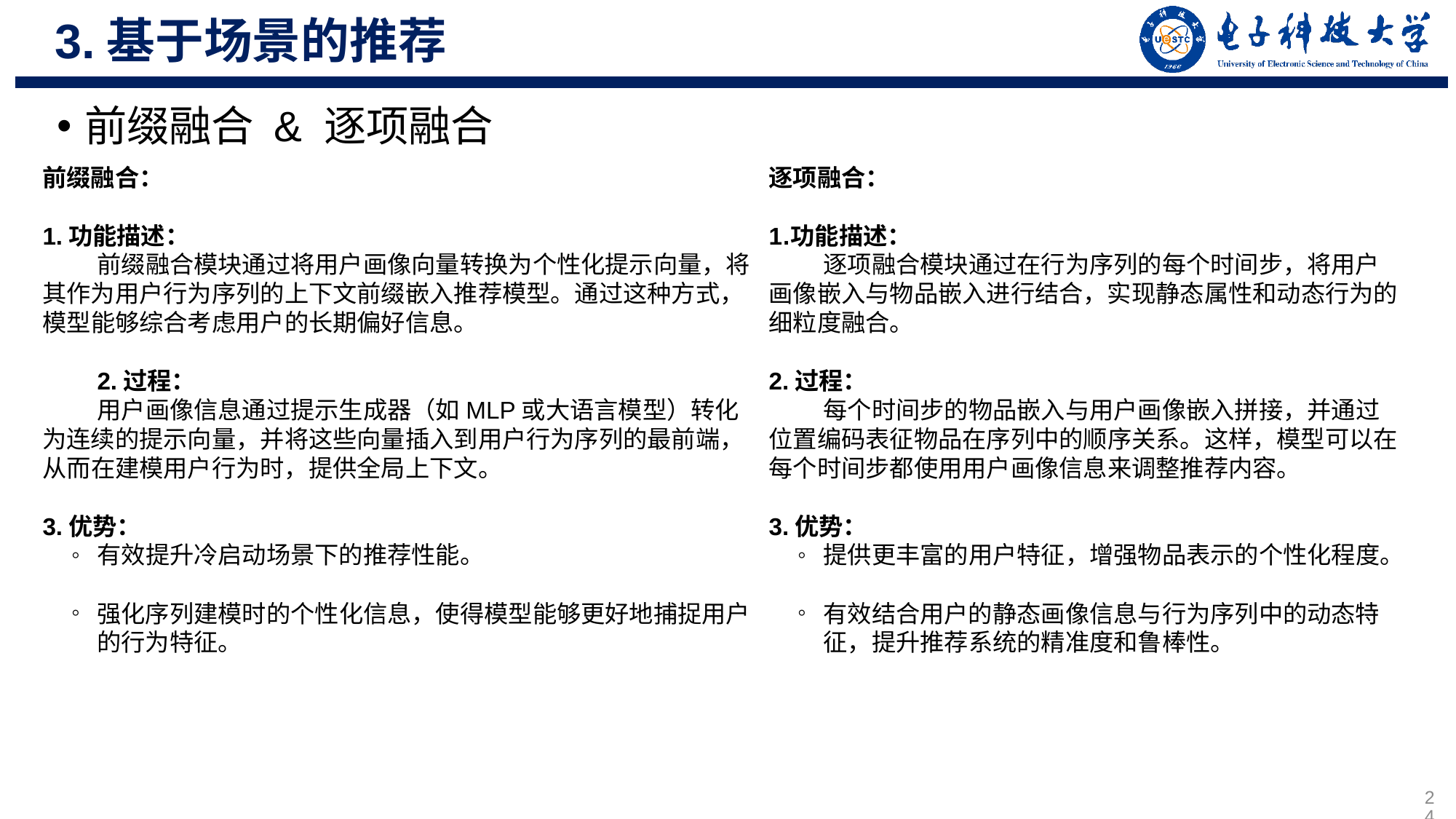

3.基于场景的推荐
前缀融合 & 逐项融合
前缀融合：

1.功能描述：
前缀融合模块通过将用户画像向量转换为个性化提示向量，将其作为用户行为序列的上下文前缀嵌入推荐模型。通过这种方式，模型能够综合考虑用户的长期偏好信息。

2.过程：
用户画像信息通过提示生成器（如MLP或大语言模型）转化为连续的提示向量，并将这些向量插入到用户行为序列的最前端，从而在建模用户行为时，提供全局上下文。

3.优势：
有效提升冷启动场景下的推荐性能。

强化序列建模时的个性化信息，使得模型能够更好地捕捉用户的行为特征。
逐项融合：

功能描述：
逐项融合模块通过在行为序列的每个时间步，将用户画像嵌入与物品嵌入进行结合，实现静态属性和动态行为的细粒度融合。

2.过程：
每个时间步的物品嵌入与用户画像嵌入拼接，并通过位置编码表征物品在序列中的顺序关系。这样，模型可以在每个时间步都使用用户画像信息来调整推荐内容。

3.优势：
提供更丰富的用户特征，增强物品表示的个性化程度。

有效结合用户的静态画像信息与行为序列中的动态特征，提升推荐系统的精准度和鲁棒性。
24